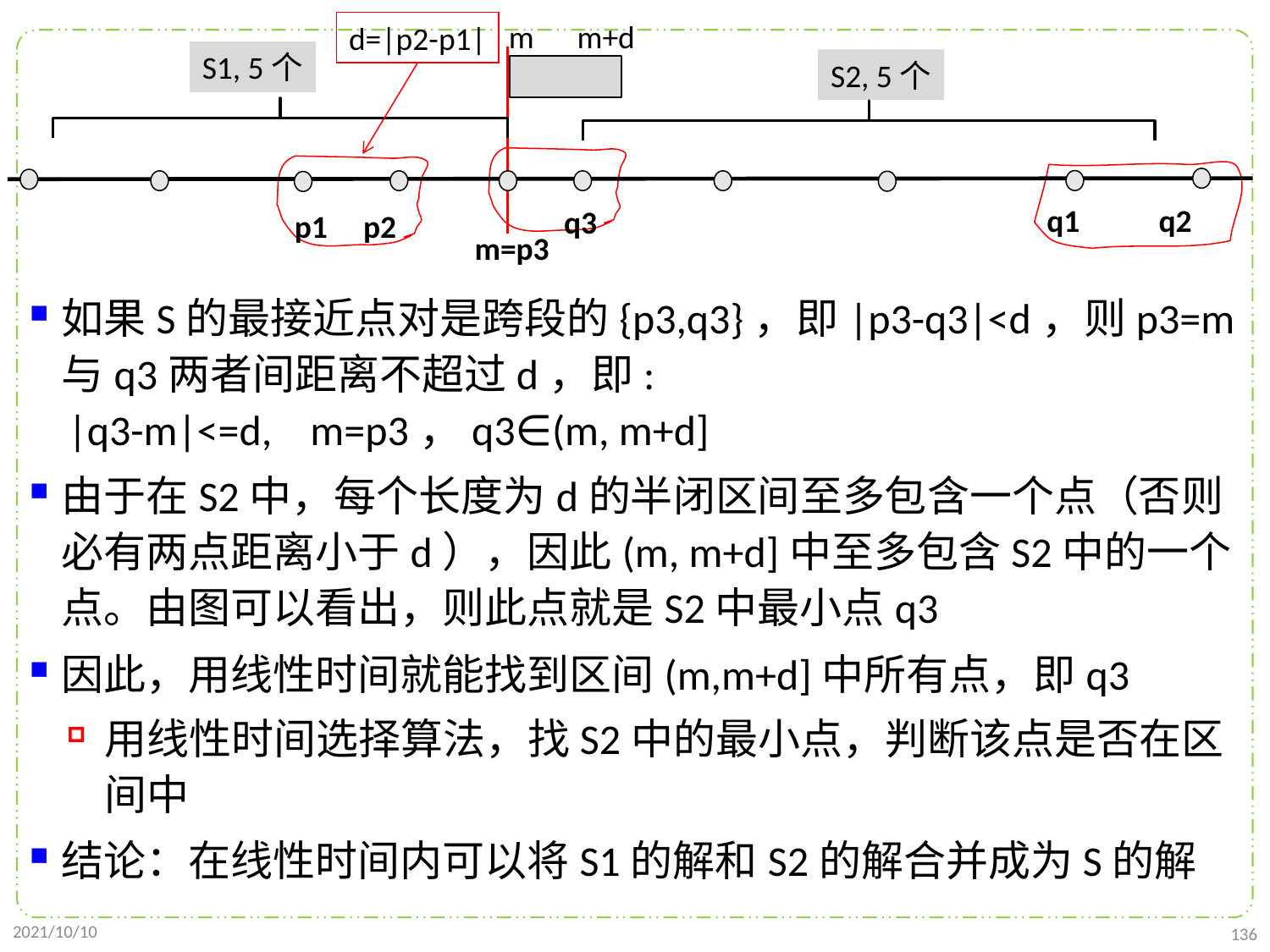

m      m+d
d=|p2-p1|

如果S的最接近点对是跨段的{p3,q3}，即|p3-q3|<d，则p3=m与q3两者间距离不超过d，即:
    |q3-m|<=d,    m=p3，q3∈(m, m+d]
由于在S2中，每个长度为d的半闭区间至多包含一个点（否则必有两点距离小于d），因此(m, m+d]中至多包含S2中的一个点。由图可以看出，则此点就是S2中最小点q3
因此，用线性时间就能找到区间(m,m+d]中所有点，即q3
用线性时间选择算法，找S2中的最小点，判断该点是否在区间中
结论：在线性时间内可以将S1的解和S2的解合并成为S的解
S1, 5个
S2, 5个

q1           q2
q3
p1     p2
m=p3

2021/10/10
136